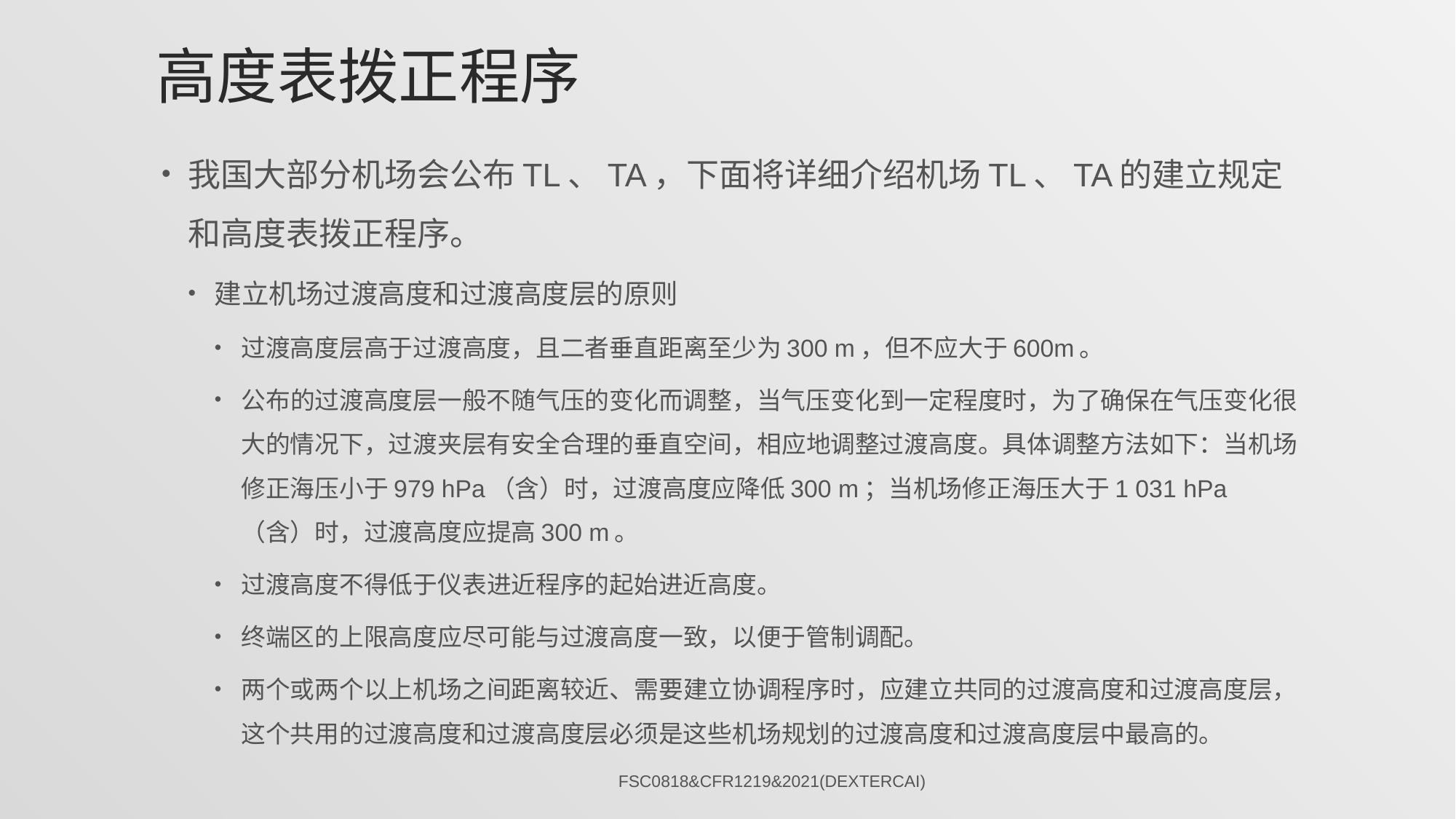

# 高度表拨正程序
我国大部分机场会公布TL、TA，下面将详细介绍机场TL、TA的建立规定和高度表拨正程序。
建立机场过渡高度和过渡高度层的原则
过渡高度层高于过渡高度，且二者垂直距离至少为300 m，但不应大于600m。
公布的过渡高度层一般不随气压的变化而调整，当气压变化到一定程度时，为了确保在气压变化很大的情况下，过渡夹层有安全合理的垂直空间，相应地调整过渡高度。具体调整方法如下：当机场修正海压小于979 hPa（含）时，过渡高度应降低300 m；当机场修正海压大于1 031 hPa（含）时，过渡高度应提高300 m。
过渡高度不得低于仪表进近程序的起始进近高度。
终端区的上限高度应尽可能与过渡高度一致，以便于管制调配。
两个或两个以上机场之间距离较近、需要建立协调程序时，应建立共同的过渡高度和过渡高度层，这个共用的过渡高度和过渡高度层必须是这些机场规划的过渡高度和过渡高度层中最高的。

FSC0818&CFR1219&2021(DexterCai)